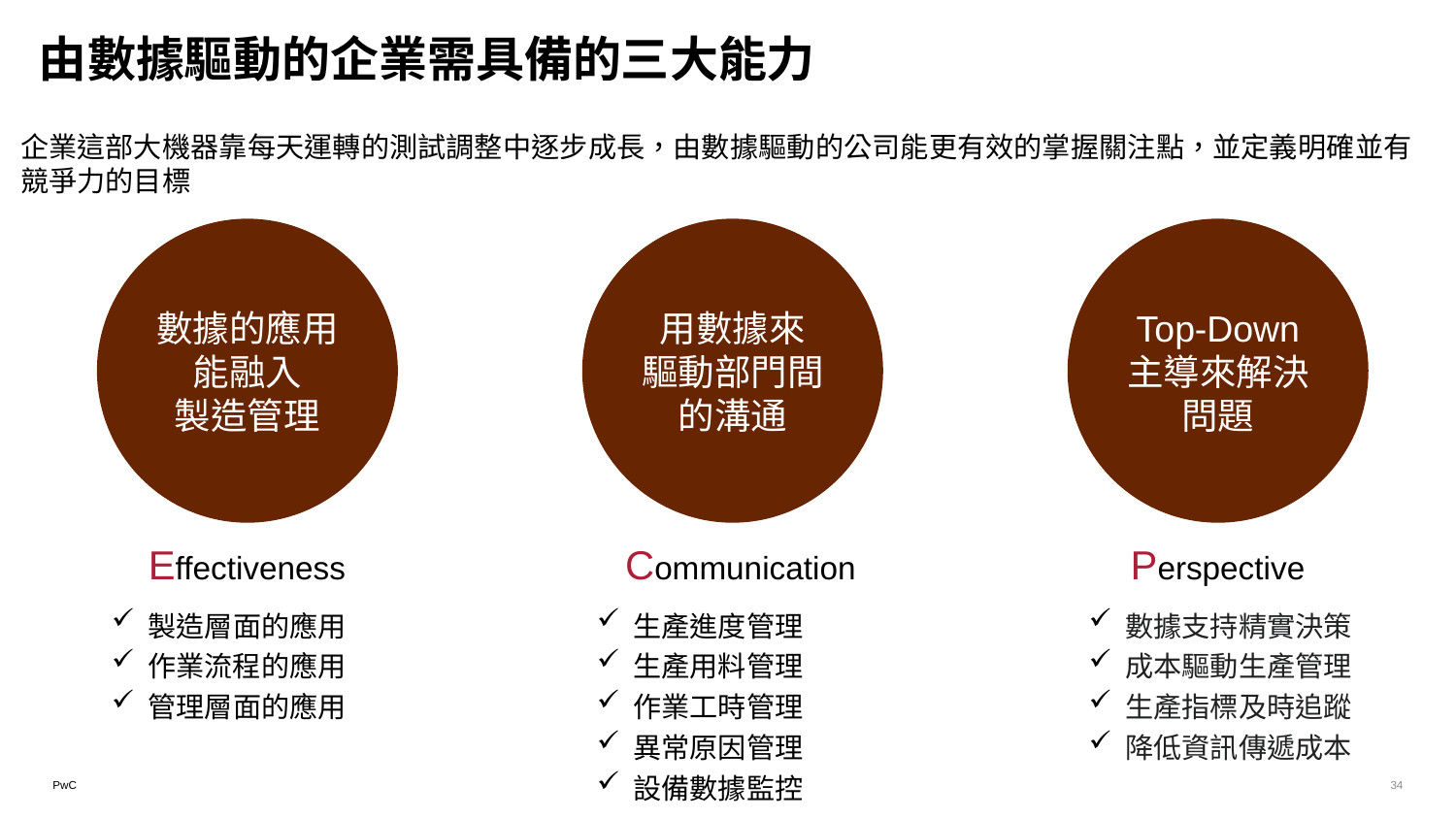

由數據驅動的企業需具備的三大能力
企業這部大機器靠每天運轉的測試調整中逐步成長，由數據驅動的公司能更有效的掌握關注點，並定義明確並有競爭力的目標
數據的應用能融入
製造管理
用數據來
驅動部門間的溝通
Top-Down
主導來解決
問題
Effectiveness
Communication
Perspective
製造層面的應用
作業流程的應用
管理層面的應用
生產進度管理
生產用料管理
作業工時管理
異常原因管理
設備數據監控
數據支持精實決策
成本驅動生產管理
生產指標及時追蹤
降低資訊傳遞成本
34